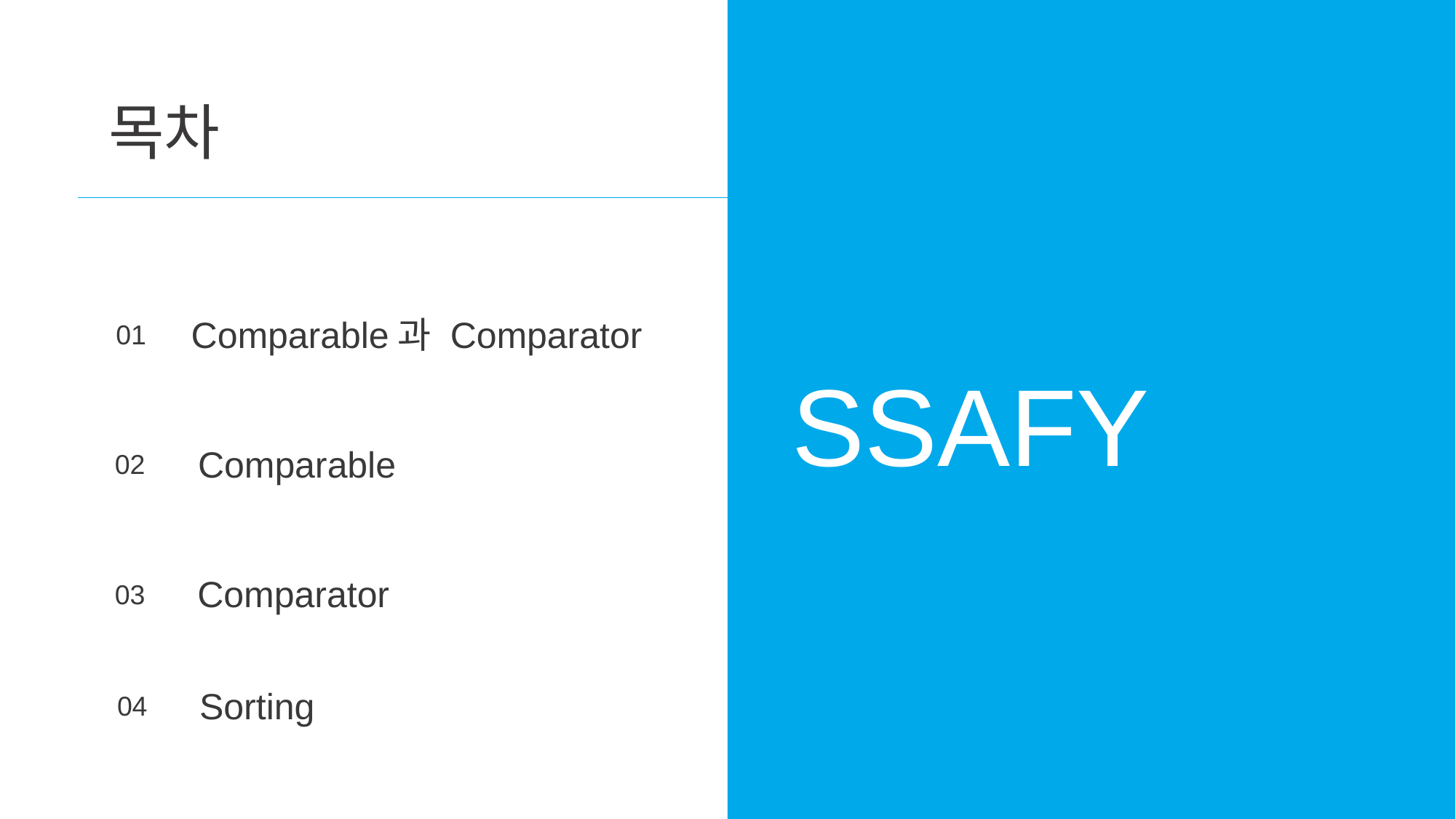

목차
Comparable과 Comparator
01
SSAFY
Comparable
02
Comparator
03
Sorting
04